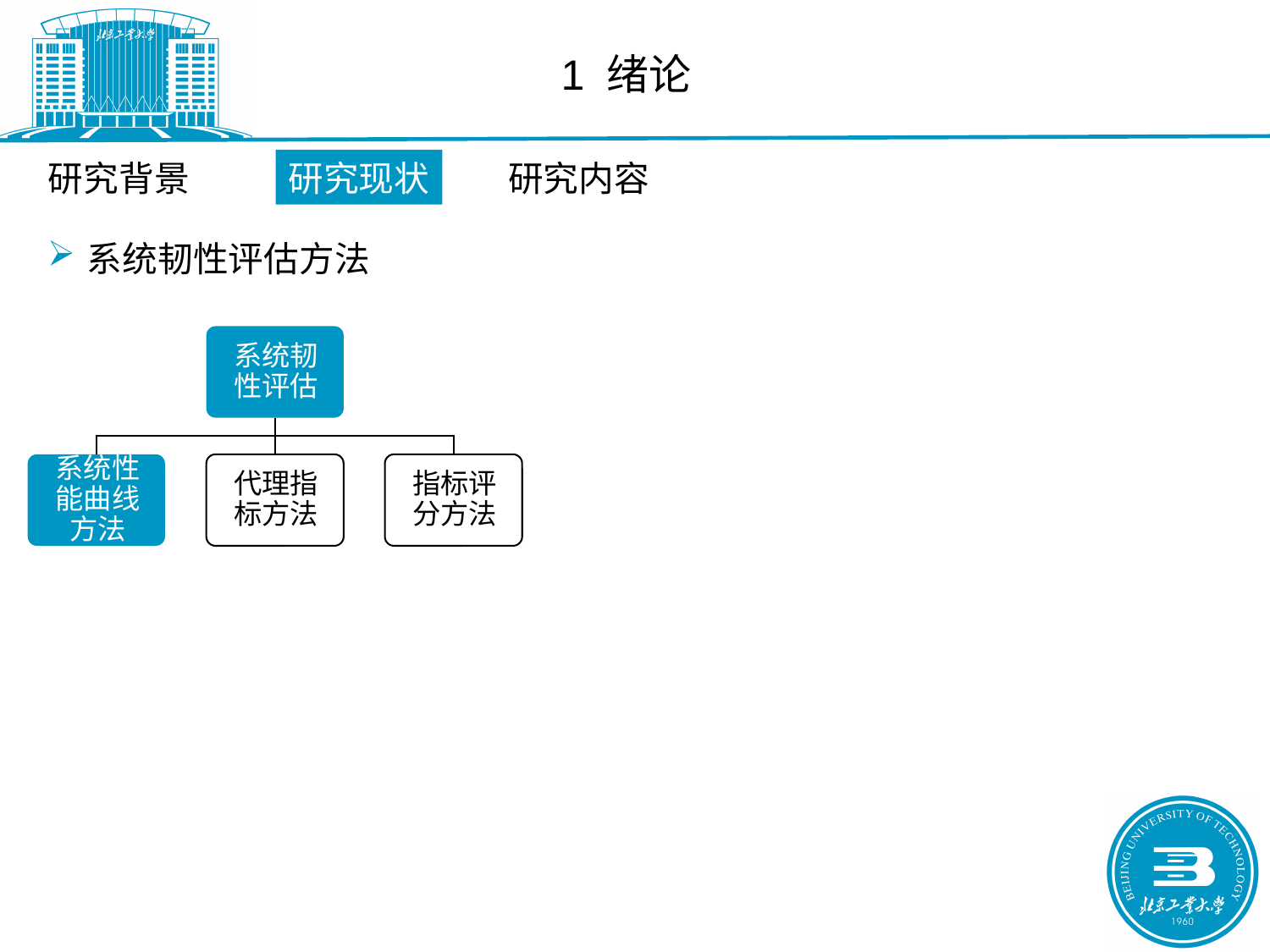

1 绪论
研究背景
研究现状
研究内容
系统韧性评估方法
系统韧性评估
系统性能曲线方法
代理指标方法
指标评分方法